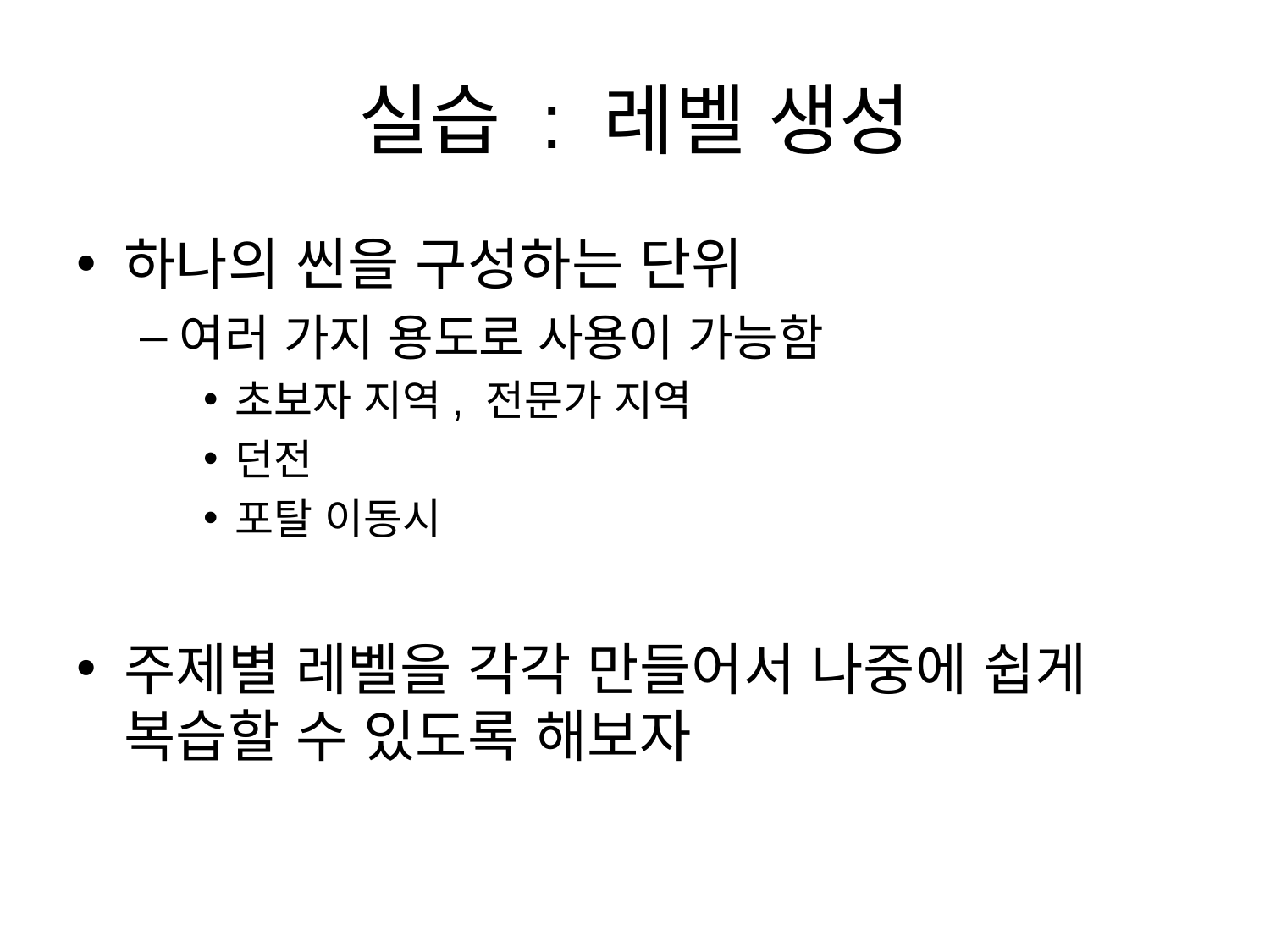

# 실습 : 레벨 생성
하나의 씬을 구성하는 단위
여러 가지 용도로 사용이 가능함
초보자 지역, 전문가 지역
던전
포탈 이동시

주제별 레벨을 각각 만들어서 나중에 쉽게 복습할 수 있도록 해보자